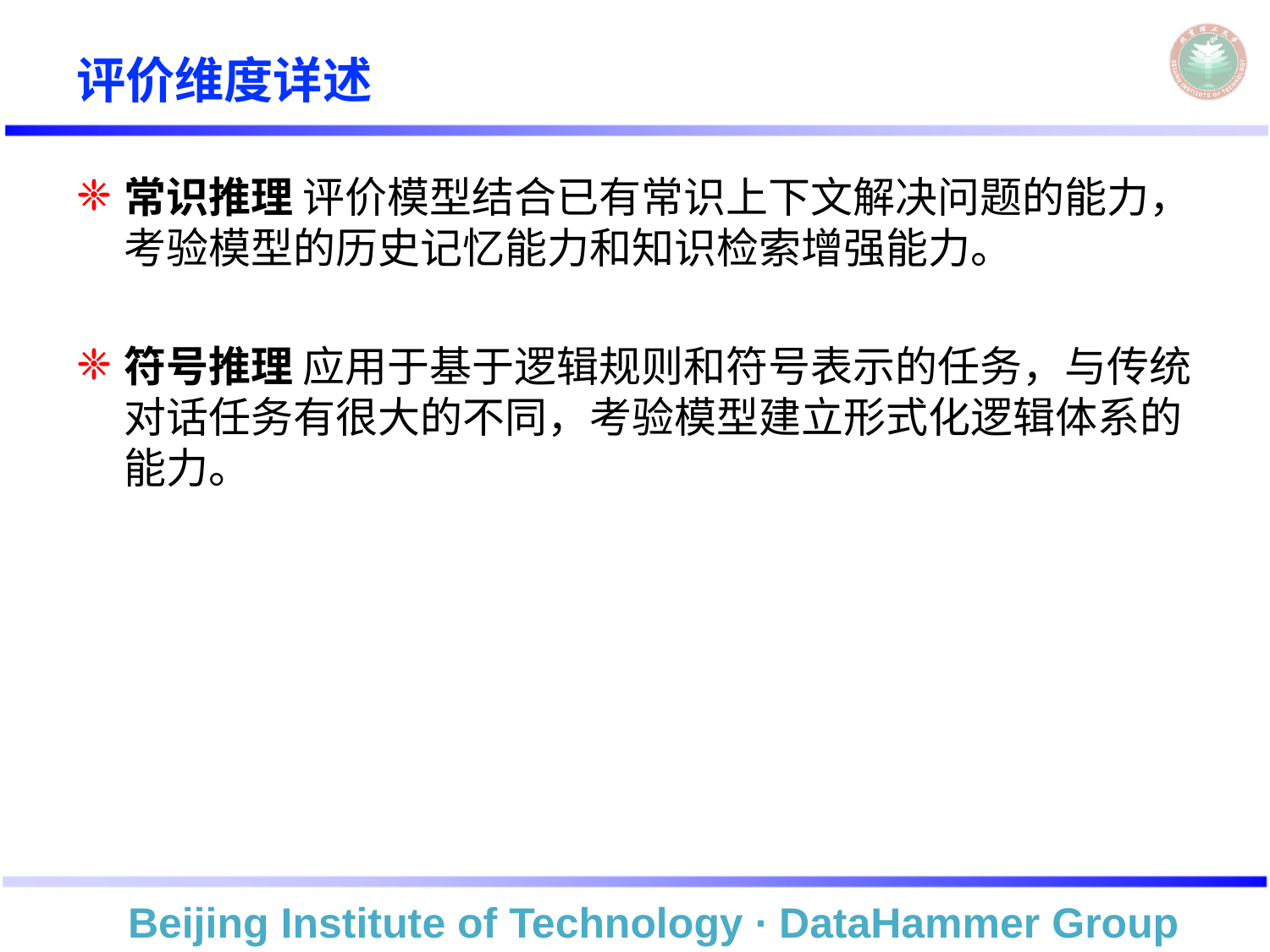

# 评价维度详述
常识推理 评价模型结合已有常识上下文解决问题的能力，考验模型的历史记忆能力和知识检索增强能力。

符号推理 应用于基于逻辑规则和符号表示的任务，与传统对话任务有很大的不同，考验模型建立形式化逻辑体系的能力。